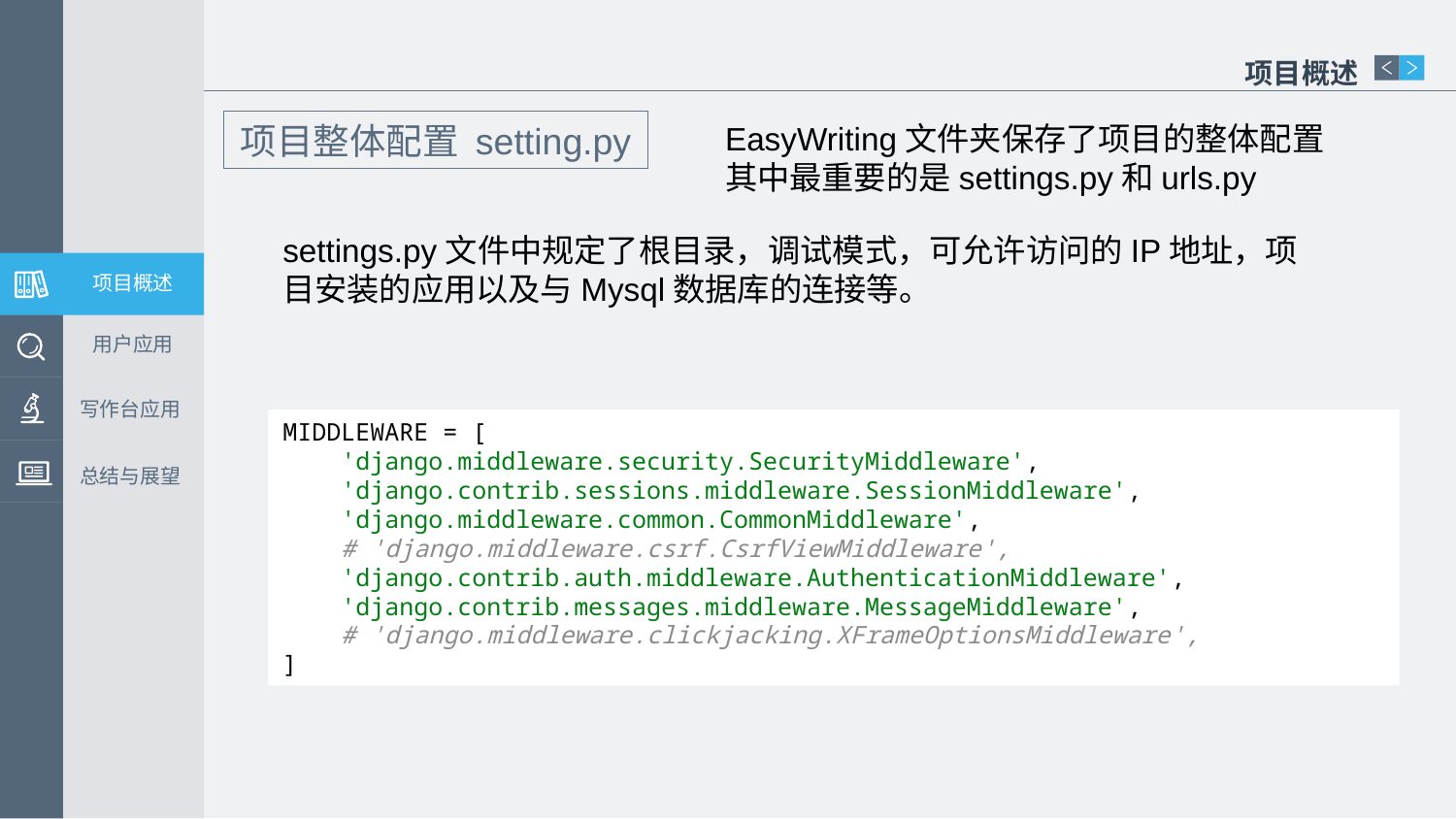

项目概述

项目整体配置 setting.py
EasyWriting文件夹保存了项目的整体配置
其中最重要的是settings.py和urls.py
settings.py文件中规定了根目录，调试模式，可允许访问的IP地址，项目安装的应用以及与Mysql数据库的连接等。

项目概述

用户应用

写作台应用

MIDDLEWARE = [
    'django.middleware.security.SecurityMiddleware',
    'django.contrib.sessions.middleware.SessionMiddleware',
    'django.middleware.common.CommonMiddleware',
    # 'django.middleware.csrf.CsrfViewMiddleware',
    'django.contrib.auth.middleware.AuthenticationMiddleware',
    'django.contrib.messages.middleware.MessageMiddleware',
    # 'django.middleware.clickjacking.XFrameOptionsMiddleware',
]
总结与展望